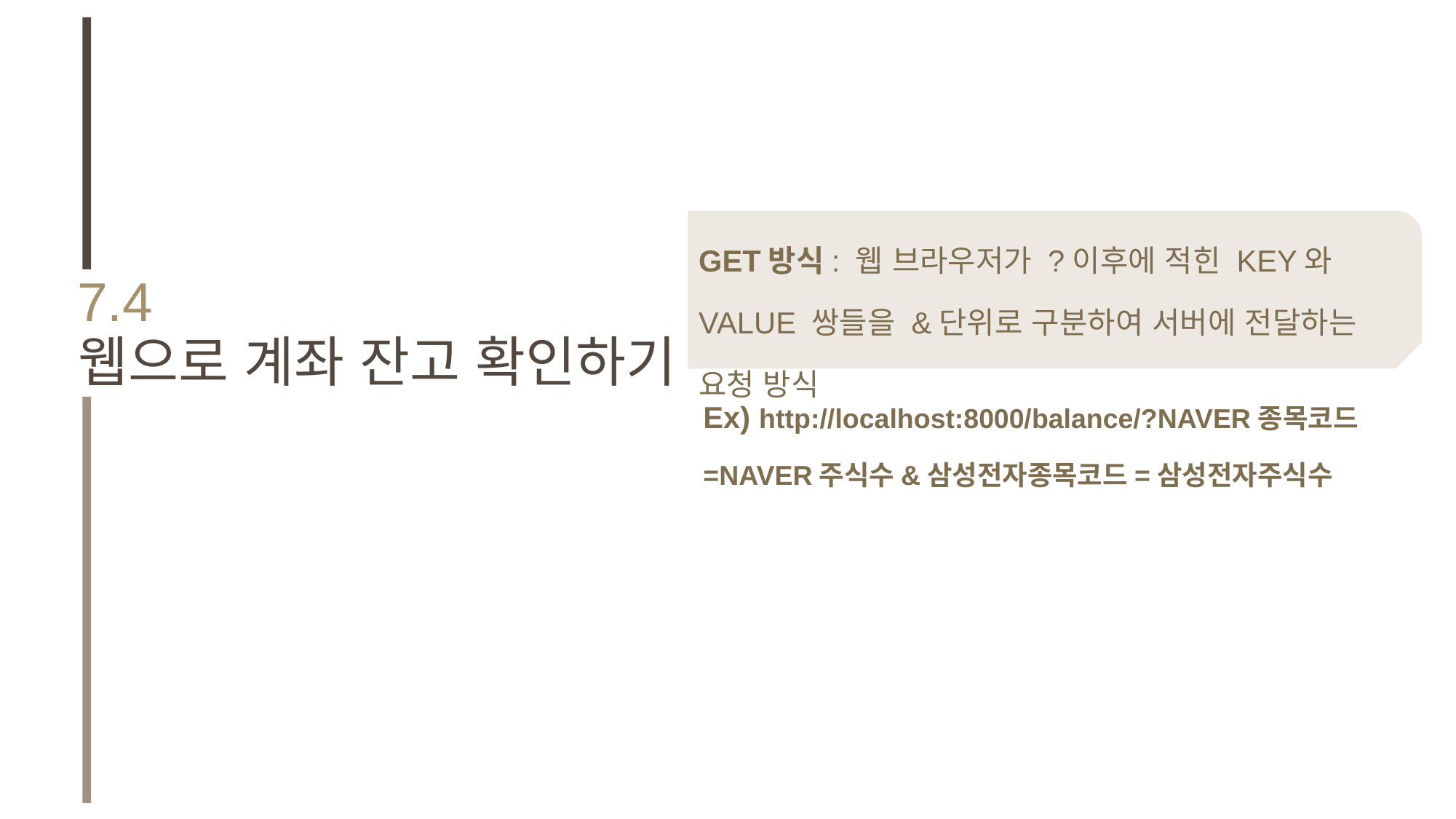

GET방식: 웹 브라우저가 ?이후에 적힌 KEY와 VALUE 쌍들을 &단위로 구분하여 서버에 전달하는 요청 방식
7.4
웹으로 계좌 잔고 확인하기
Ex) http://localhost:8000/balance/?NAVER종목코드=NAVER주식수&삼성전자종목코드=삼성전자주식수